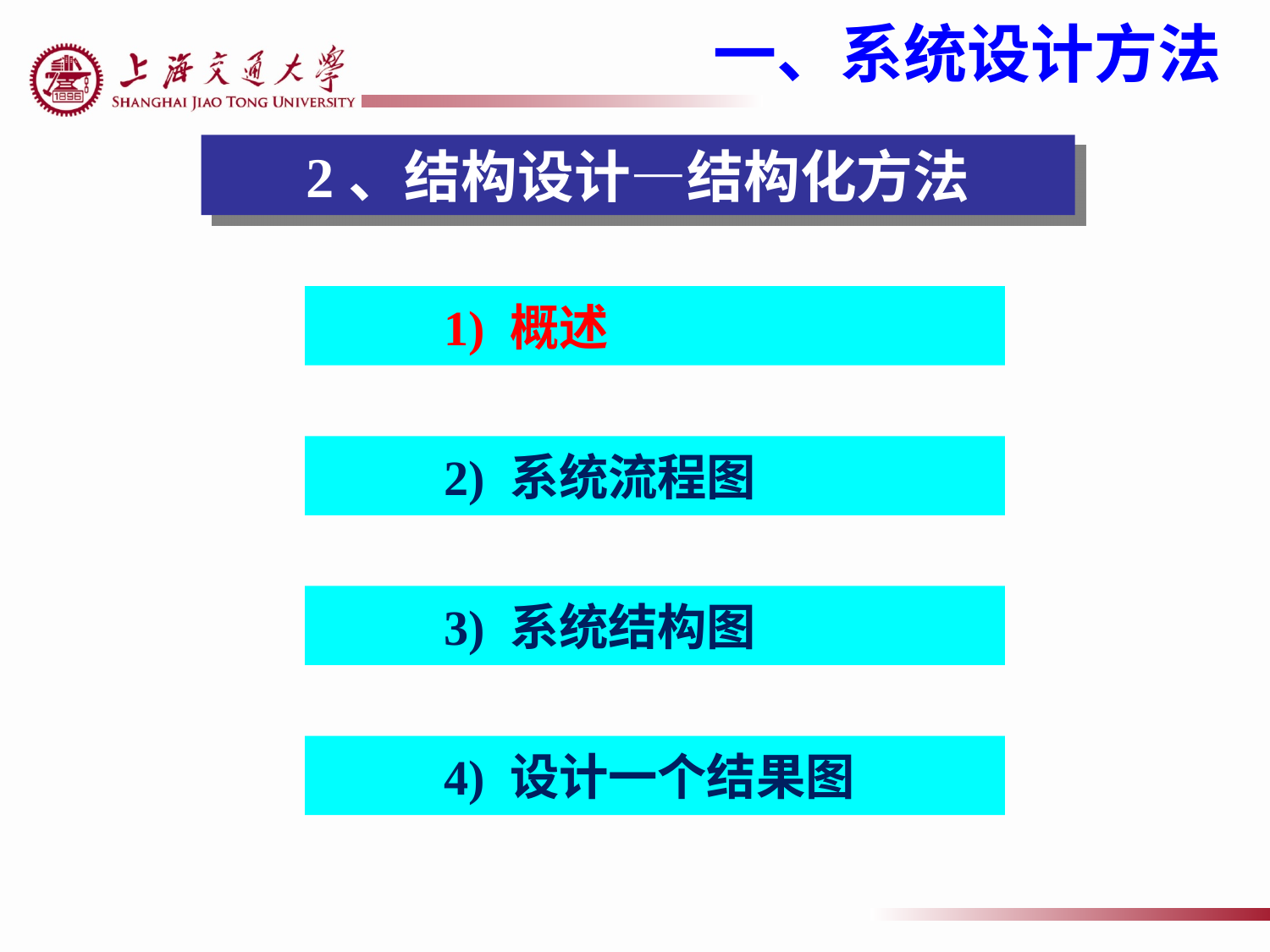

一、系统设计方法
2、结构设计—结构化方法
  	1) 概述
  	2) 系统流程图
  	3) 系统结构图
  	4) 设计一个结果图